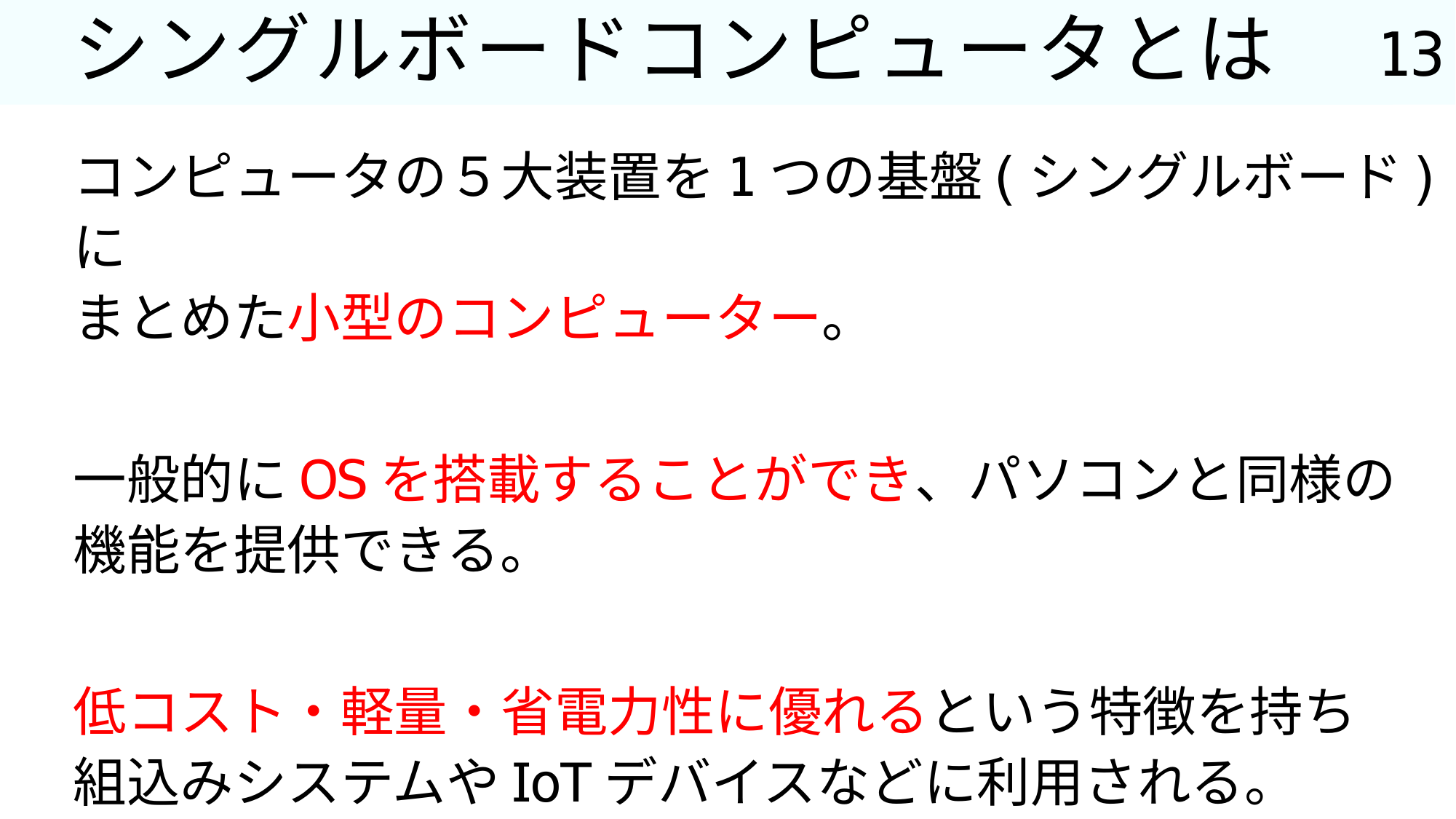

13
# シングルボードコンピュータとは
コンピュータの５大装置を1つの基盤(シングルボード)に
まとめた小型のコンピューター。

一般的にOSを搭載することができ、パソコンと同様の
機能を提供できる。

低コスト・軽量・省電力性に優れるという特徴を持ち
組込みシステムやIoTデバイスなどに利用される。